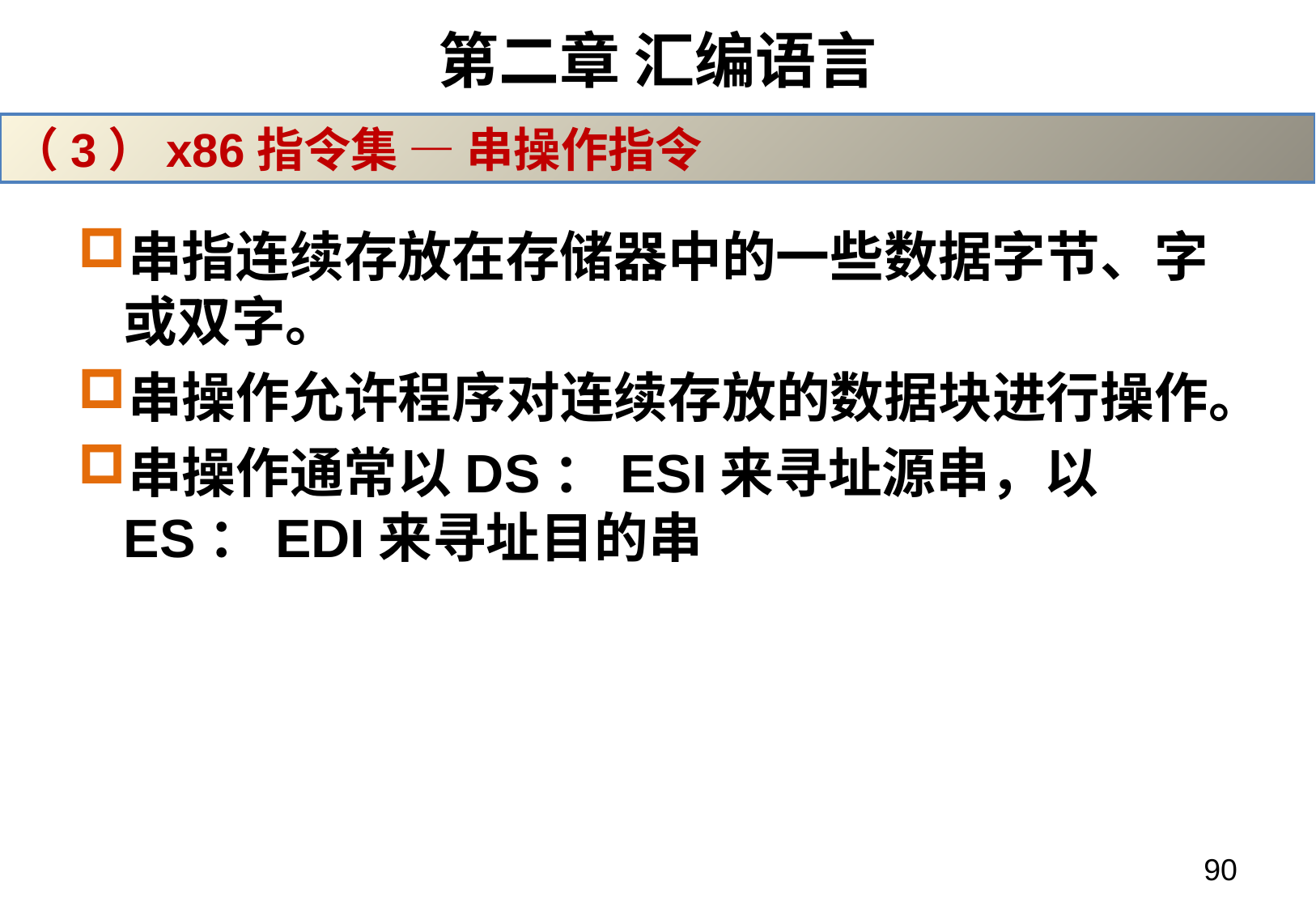

# 第二章 汇编语言
（3）x86指令集 — 串操作指令
串指连续存放在存储器中的一些数据字节、字或双字。
串操作允许程序对连续存放的数据块进行操作。
串操作通常以DS：ESI来寻址源串，以ES：EDI来寻址目的串
90